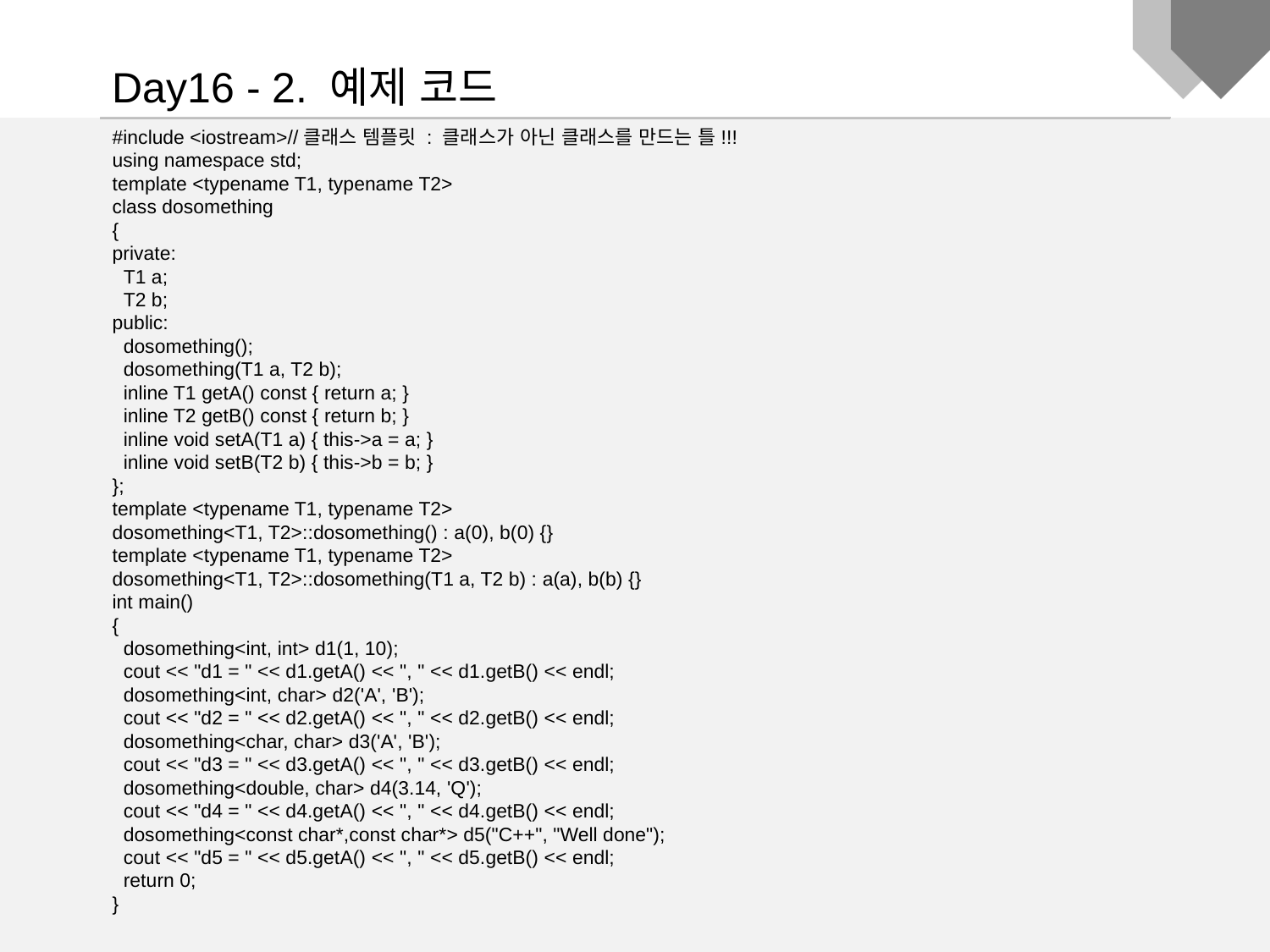

Day16 - 2. 예제 코드
#include <iostream>//클래스 템플릿 : 클래스가 아닌 클래스를 만드는 틀!!!
using namespace std;
template <typename T1, typename T2>
class dosomething
{
private:
  T1 a;
  T2 b;
public:
  dosomething();
  dosomething(T1 a, T2 b);
  inline T1 getA() const { return a; }
  inline T2 getB() const { return b; }
  inline void setA(T1 a) { this->a = a; }
  inline void setB(T2 b) { this->b = b; }
};
template <typename T1, typename T2>
dosomething<T1, T2>::dosomething() : a(0), b(0) {}
template <typename T1, typename T2>
dosomething<T1, T2>::dosomething(T1 a, T2 b) : a(a), b(b) {}
int main()
{
  dosomething<int, int> d1(1, 10);
  cout << "d1 = " << d1.getA() << ", " << d1.getB() << endl;
  dosomething<int, char> d2('A', 'B');
  cout << "d2 = " << d2.getA() << ", " << d2.getB() << endl;
  dosomething<char, char> d3('A', 'B');
  cout << "d3 = " << d3.getA() << ", " << d3.getB() << endl;
  dosomething<double, char> d4(3.14, 'Q');
  cout << "d4 = " << d4.getA() << ", " << d4.getB() << endl;
  dosomething<const char*,const char*> d5("C++", "Well done");
  cout << "d5 = " << d5.getA() << ", " << d5.getB() << endl;
  return 0;
}